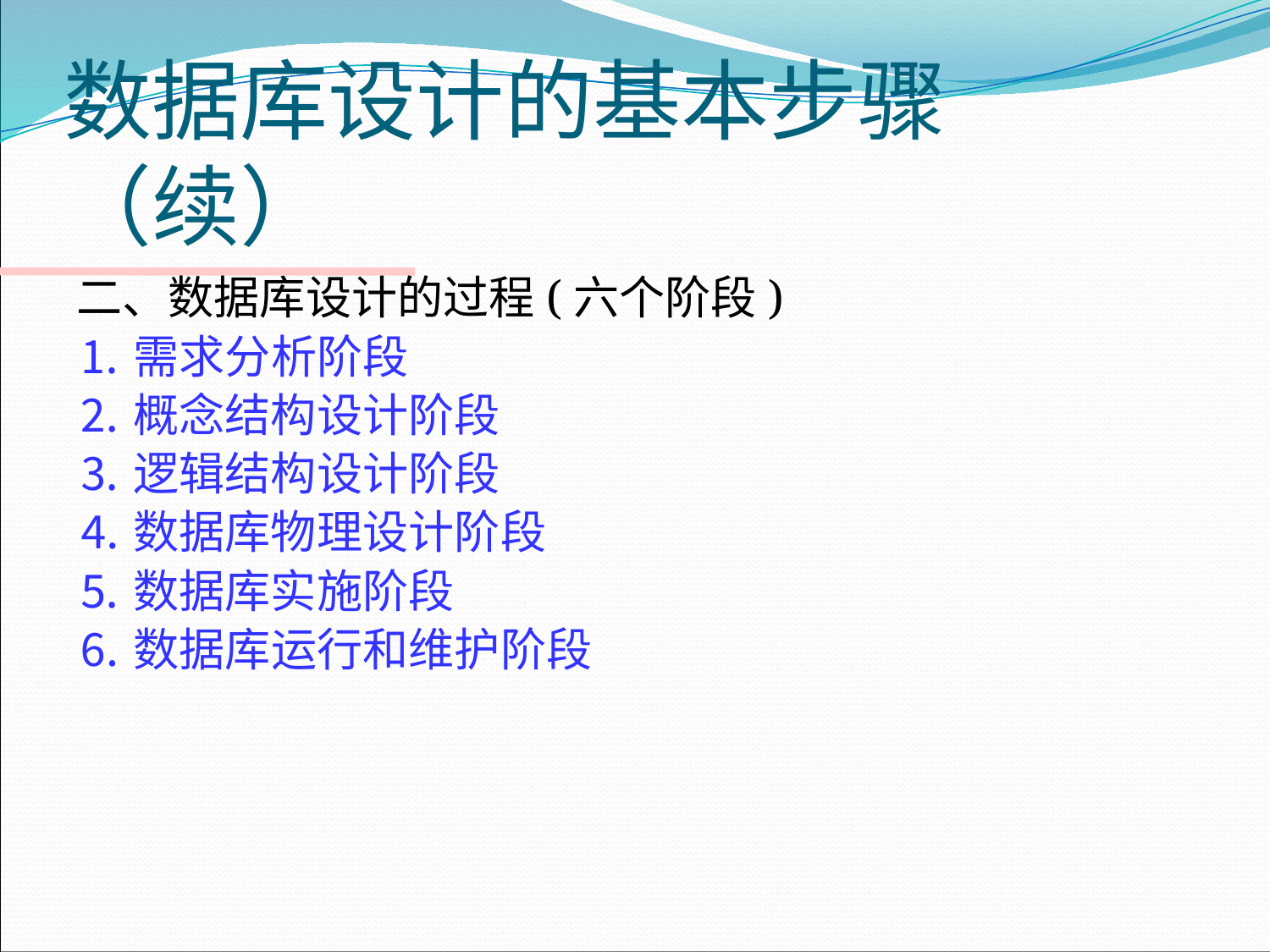

# 数据库设计的基本步骤（续）
二、数据库设计的过程(六个阶段)
⒈需求分析阶段
⒉概念结构设计阶段
⒊逻辑结构设计阶段
⒋数据库物理设计阶段
⒌数据库实施阶段
⒍数据库运行和维护阶段

673